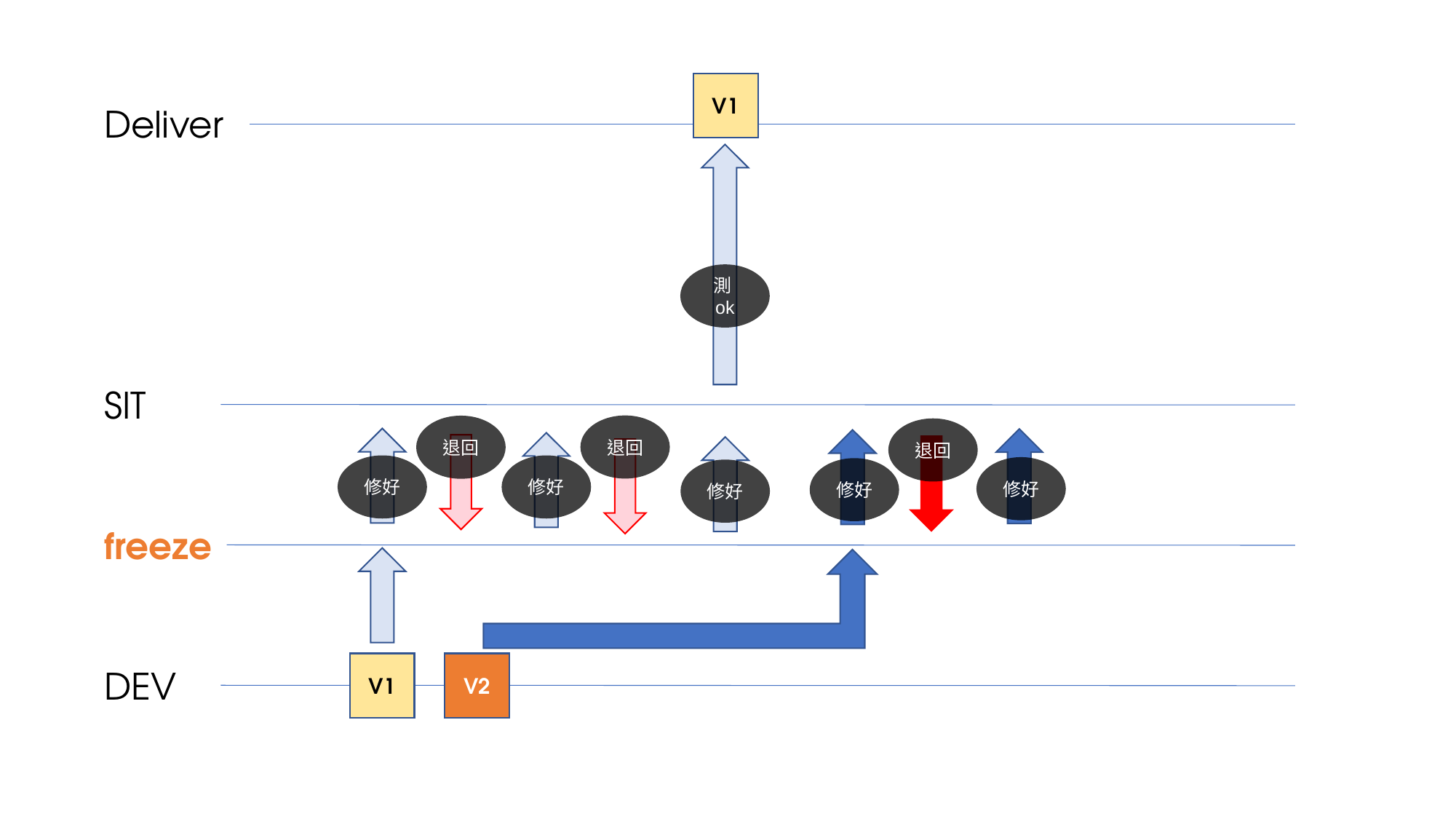

V1
Deliver

測ok
SIT
退回
退回
退回

修好
修好
修好
修好
修好
freeze

V1
V2
DEV